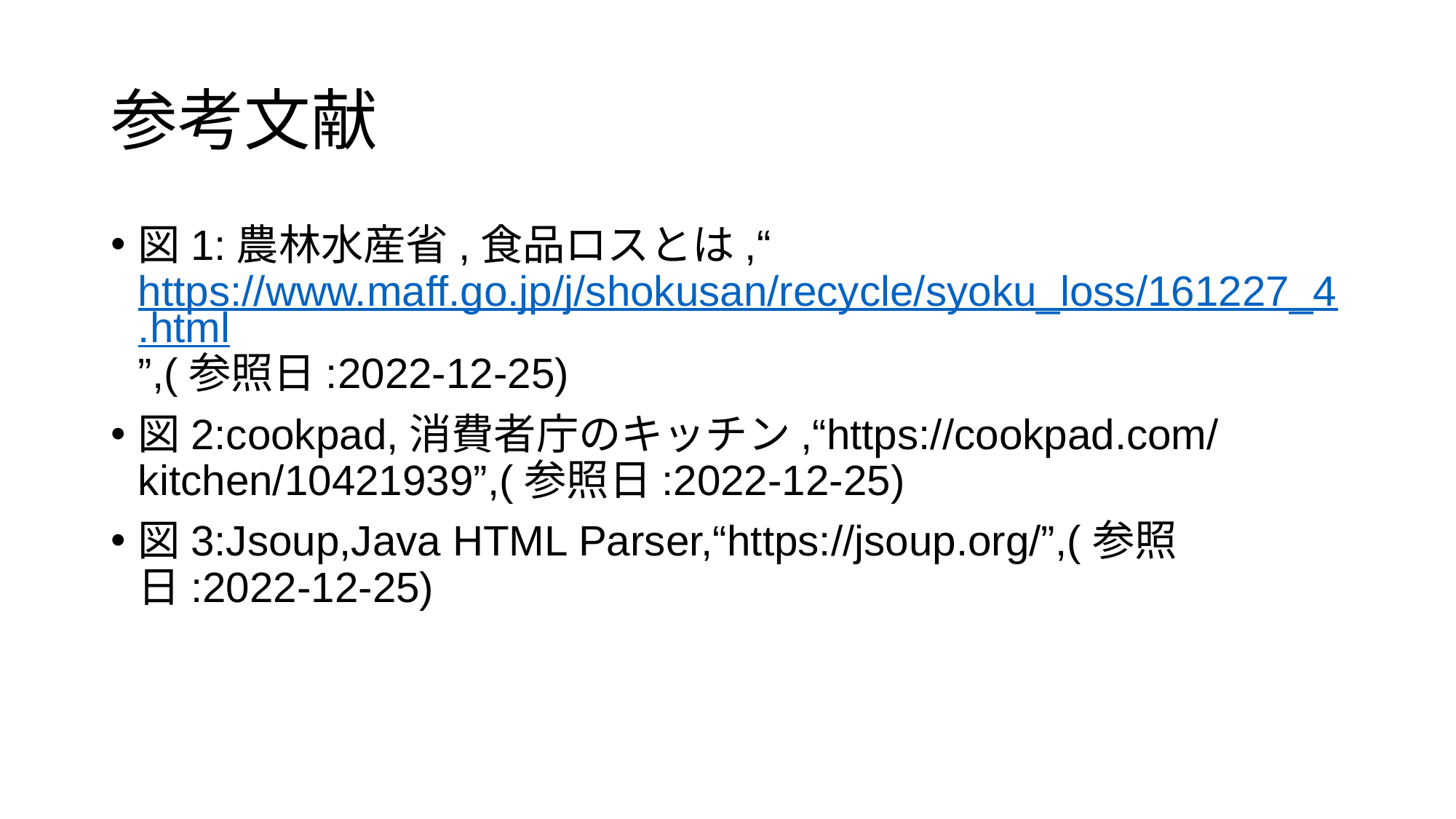

# 参考文献
図1:農林水産省,食品ロスとは,“https://www.maff.go.jp/j/shokusan/recycle/syoku_loss/161227_4.html”,(参照日:2022-12-25)
図2:cookpad,消費者庁のキッチン,“https://cookpad.com/kitchen/10421939”,(参照日:2022-12-25)
図3:Jsoup,Java HTML Parser,“https://jsoup.org/”,(参照日:2022-12-25)